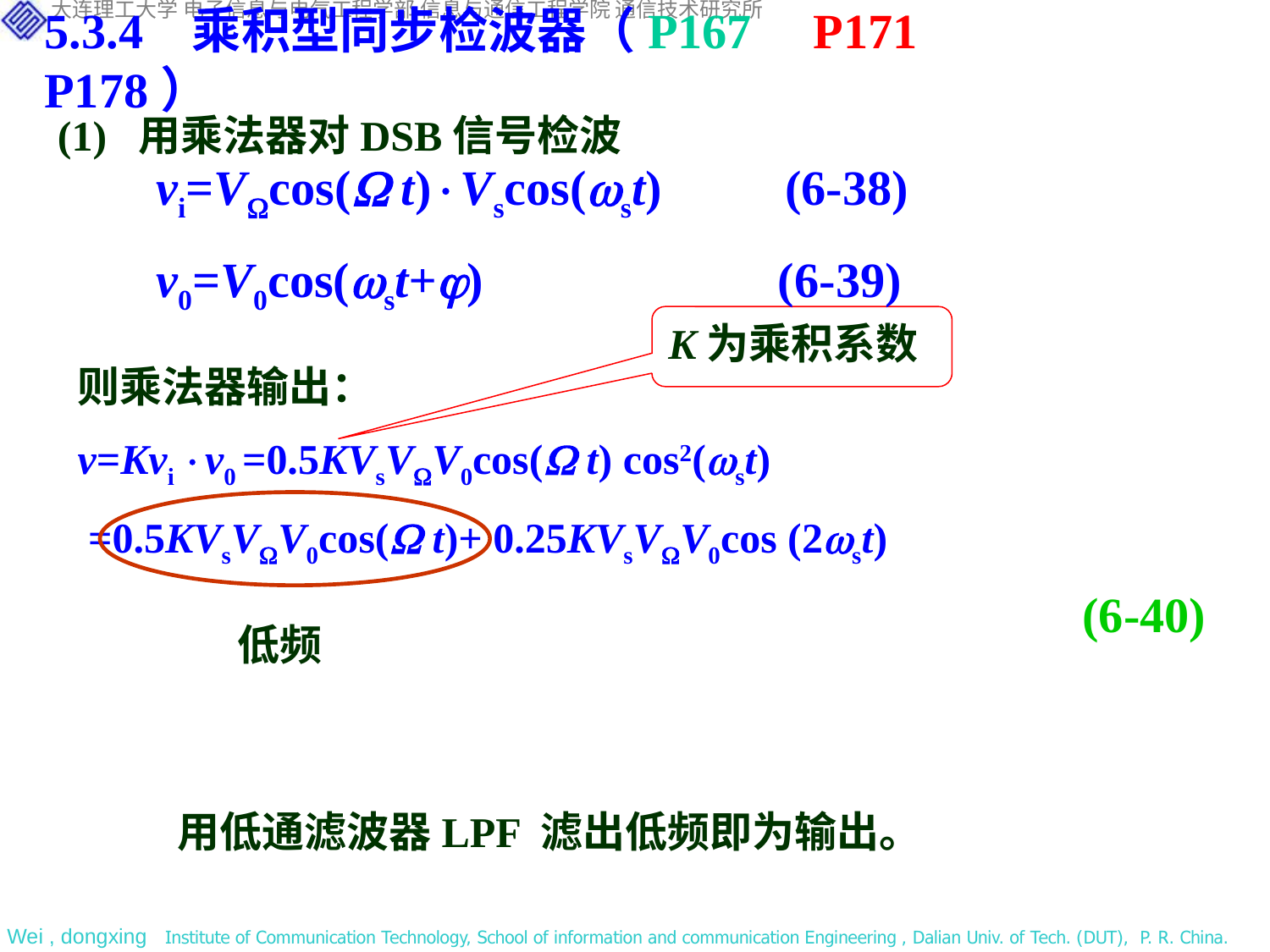

5.3.4   乘积型同步检波器（P167     P171      P178）
(1)  用乘法器对DSB信号检波
vi=VΩcos(Ω t)⋅Vscos(ωst)          (6-38)
v0=V0cos(ωst+ϕ)                        (6-39)
K为乘积系数
则乘法器输出：
v=Kvi ⋅v0 =0.5KVsVΩV0cos(Ω t) cos2(ωst)
 =0.5KVsVΩV0cos(Ω t)+ 0.25KVsVΩV0cos (2ωst)

(6-40)
低频
用低通滤波器LPF 滤出低频即为输出。